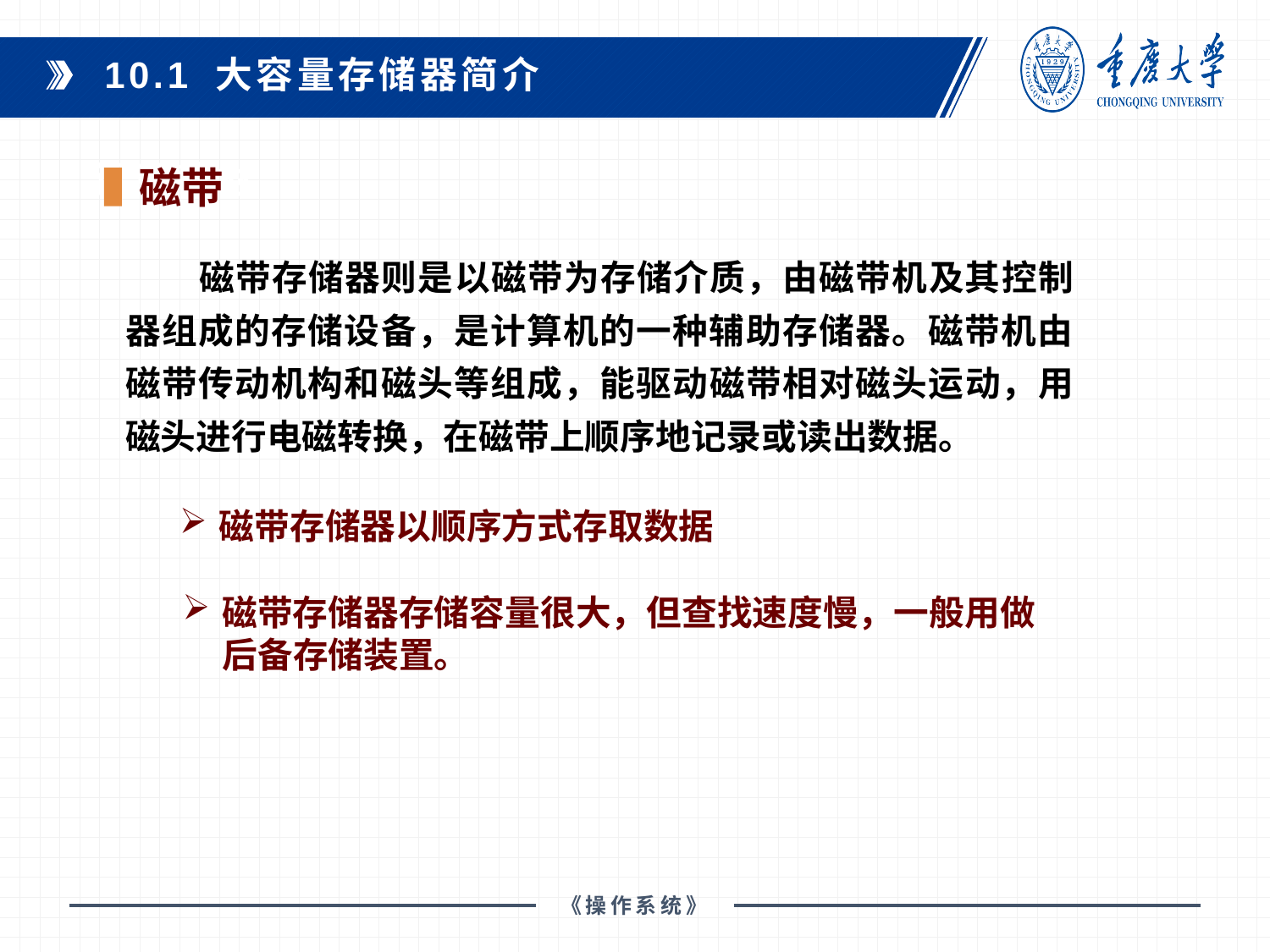

10.1 大容量存储器简介
磁带
课程教材：

       磁带存储器则是以磁带为存储介质，由磁带机及其控制器组成的存储设备，是计算机的一种辅助存储器。磁带机由磁带传动机构和磁头等组成，能驱动磁带相对磁头运动，用磁头进行电磁转换，在磁带上顺序地记录或读出数据。
磁带存储器以顺序方式存取数据
磁带存储器存储容量很大，但查找速度慢，一般用做后备存储装置。